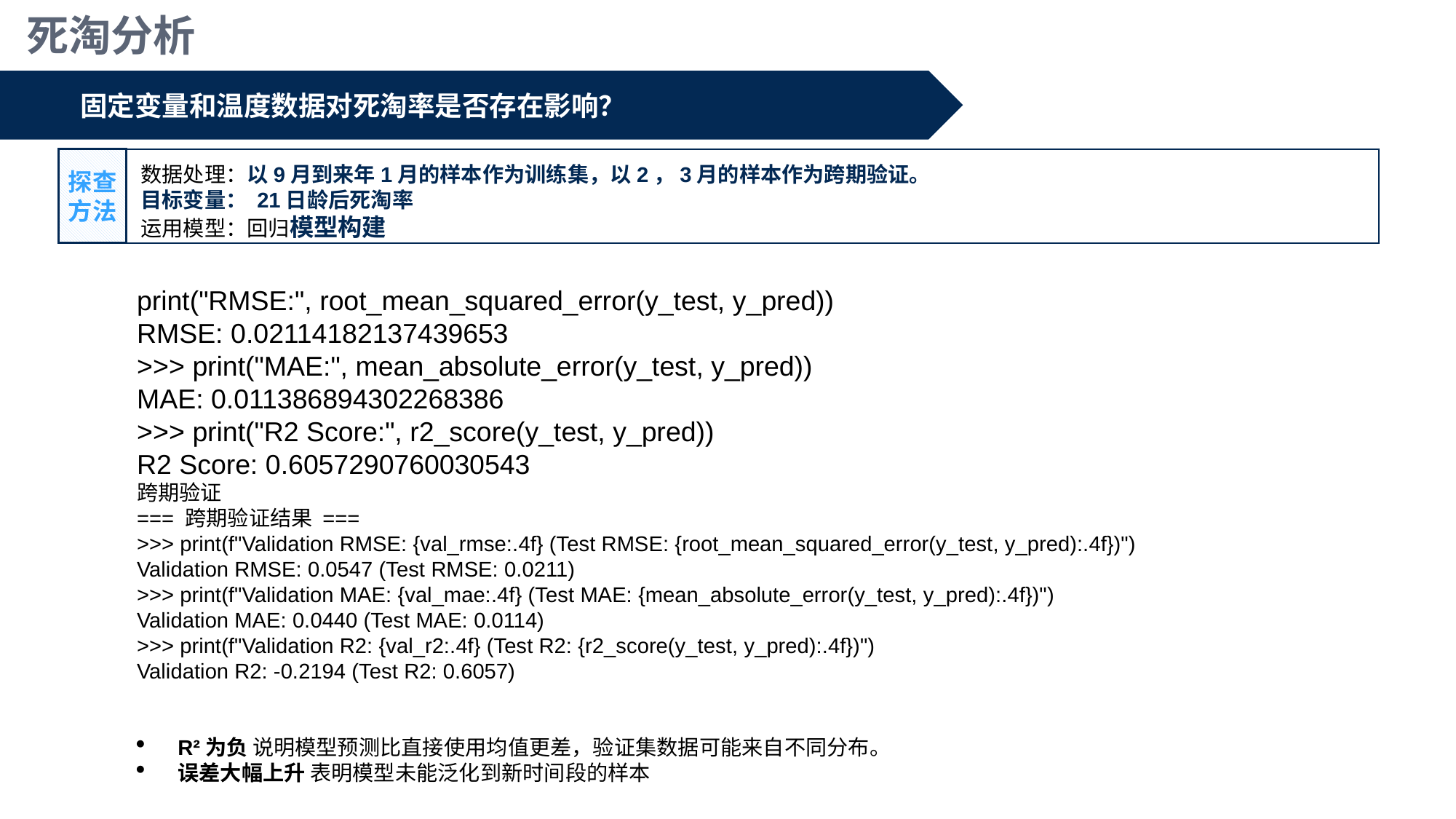

死淘分析

固定变量和温度数据对死淘率是否存在影响？

探查方法

数据处理：以9月到来年1月的样本作为训练集，以2，3月的样本作为跨期验证。
目标变量： 21日龄后死淘率
运用模型：回归模型构建
print("RMSE:", root_mean_squared_error(y_test, y_pred))
RMSE: 0.02114182137439653
>>> print("MAE:", mean_absolute_error(y_test, y_pred))
MAE: 0.011386894302268386
>>> print("R2 Score:", r2_score(y_test, y_pred))
R2 Score: 0.6057290760030543
跨期验证
=== 跨期验证结果 ===
>>> print(f"Validation RMSE: {val_rmse:.4f} (Test RMSE: {root_mean_squared_error(y_test, y_pred):.4f})")
Validation RMSE: 0.0547 (Test RMSE: 0.0211)
>>> print(f"Validation MAE: {val_mae:.4f} (Test MAE: {mean_absolute_error(y_test, y_pred):.4f})")
Validation MAE: 0.0440 (Test MAE: 0.0114)
>>> print(f"Validation R2: {val_r2:.4f} (Test R2: {r2_score(y_test, y_pred):.4f})")
Validation R2: -0.2194 (Test R2: 0.6057)

R²为负 说明模型预测比直接使用均值更差，验证集数据可能来自不同分布。
误差大幅上升 表明模型未能泛化到新时间段的样本